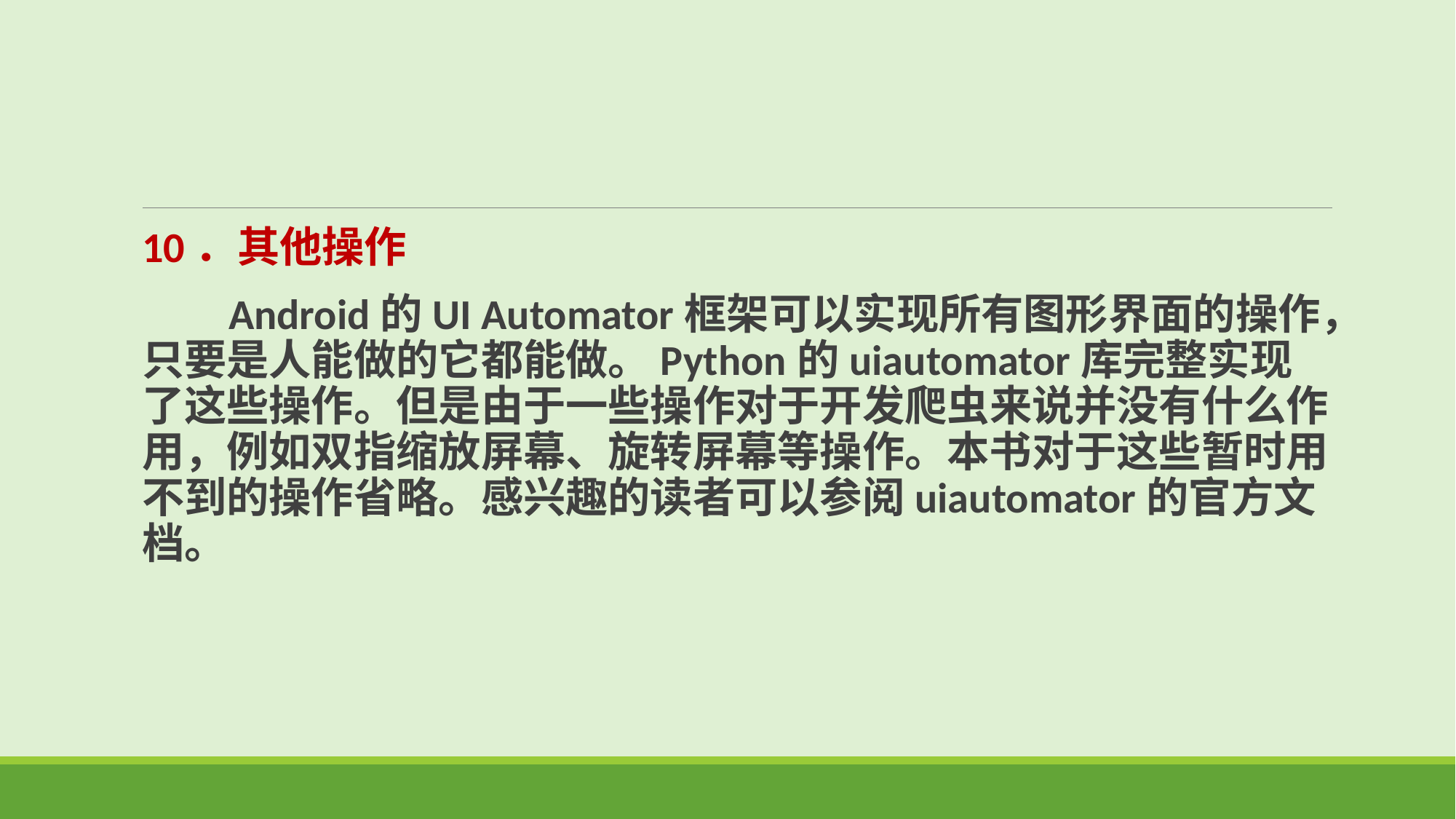

10．其他操作
         Android的UI Automator框架可以实现所有图形界面的操作，只要是人能做的它都能做。Python的uiautomator库完整实现了这些操作。但是由于一些操作对于开发爬虫来说并没有什么作用，例如双指缩放屏幕、旋转屏幕等操作。本书对于这些暂时用不到的操作省略。感兴趣的读者可以参阅uiautomator的官方文档。